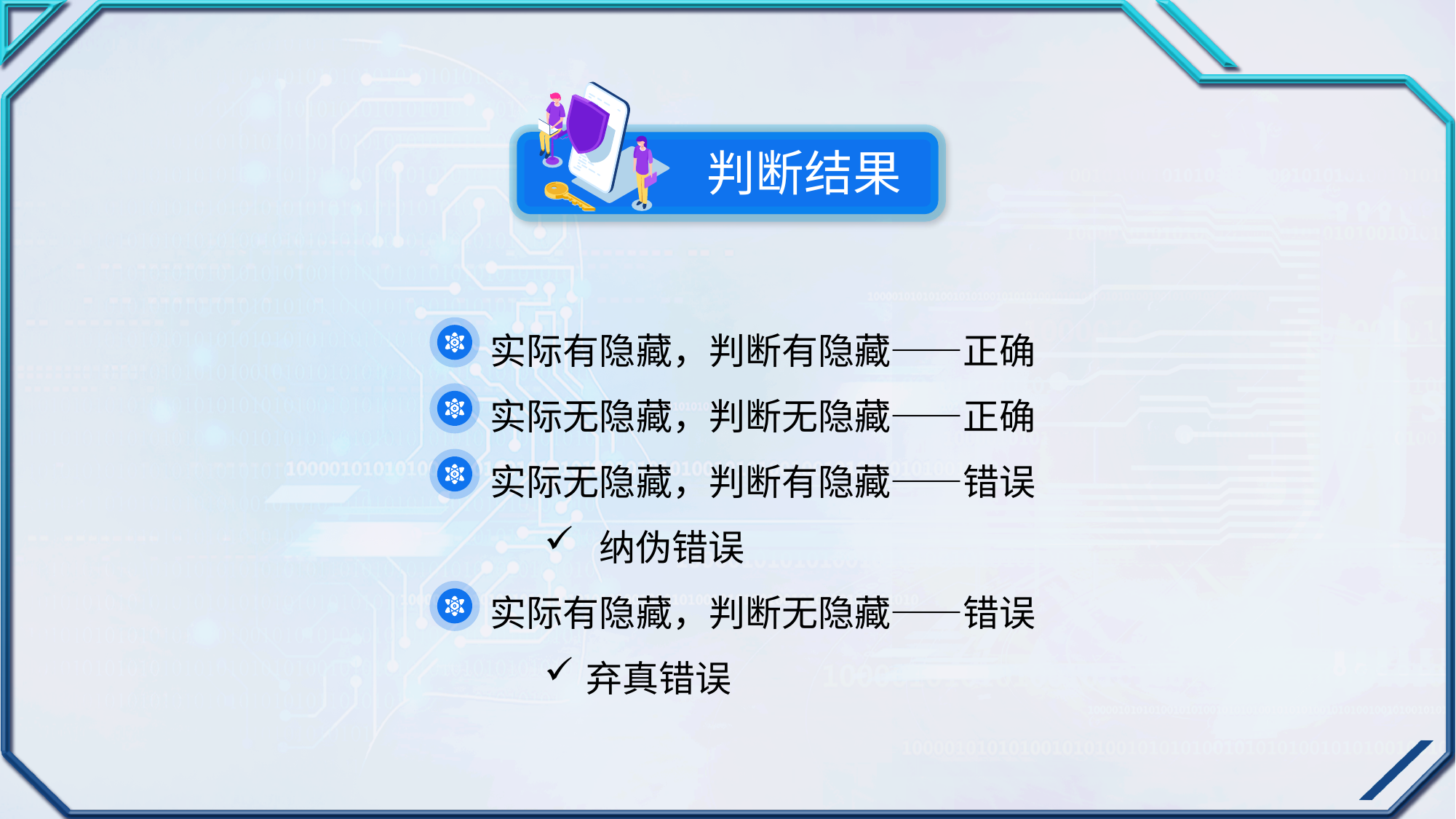

判断结果
实际有隐藏，判断有隐藏——正确
实际无隐藏，判断无隐藏——正确
实际无隐藏，判断有隐藏——错误
纳伪错误
实际有隐藏，判断无隐藏——错误
弃真错误